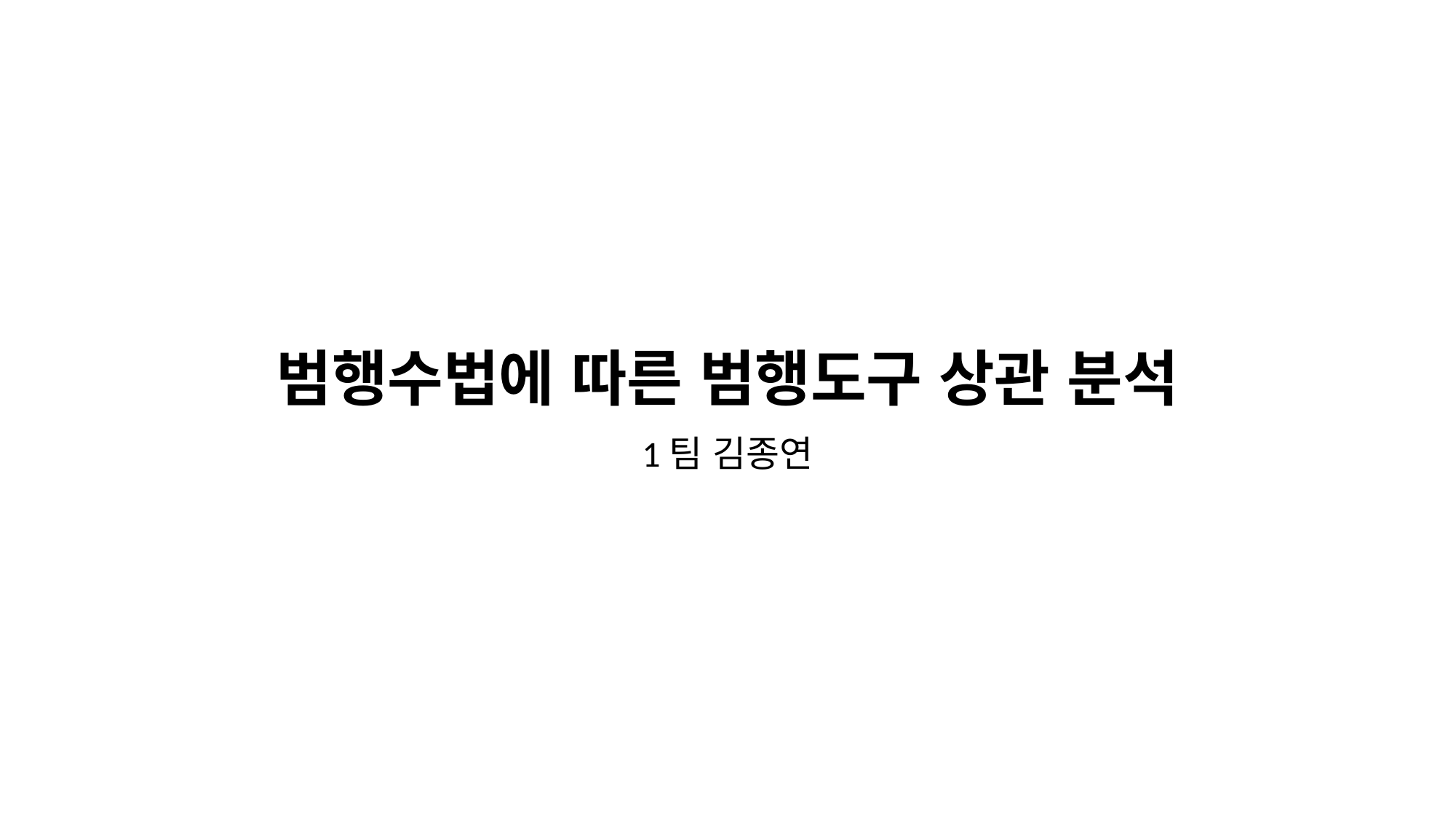

# 범행수법에 따른 범행도구 상관 분석
1팀 김종연